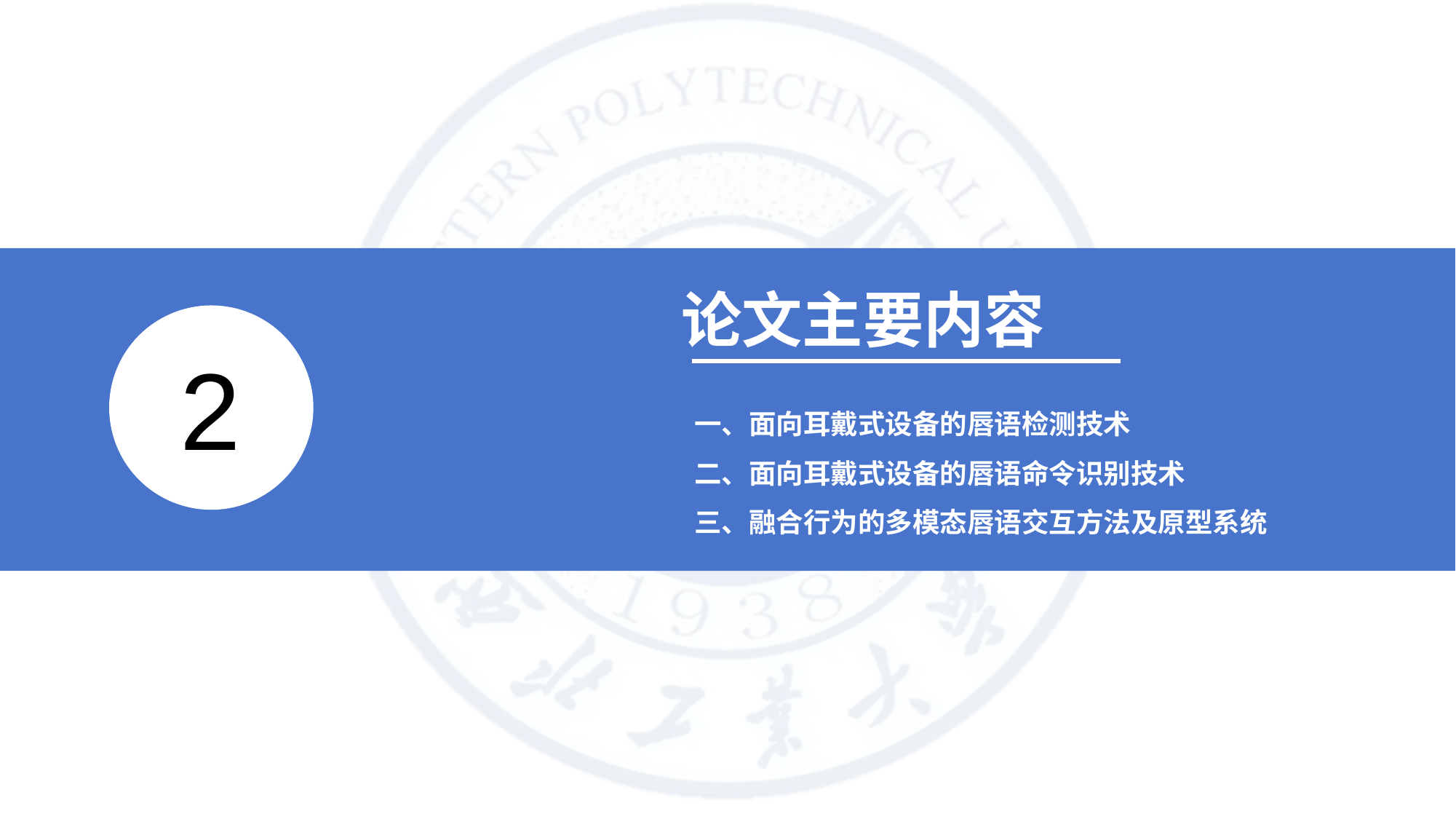

论文主要内容

2
一、面向耳戴式设备的唇语检测技术
二、面向耳戴式设备的唇语命令识别技术
三、融合行为的多模态唇语交互方法及原型系统